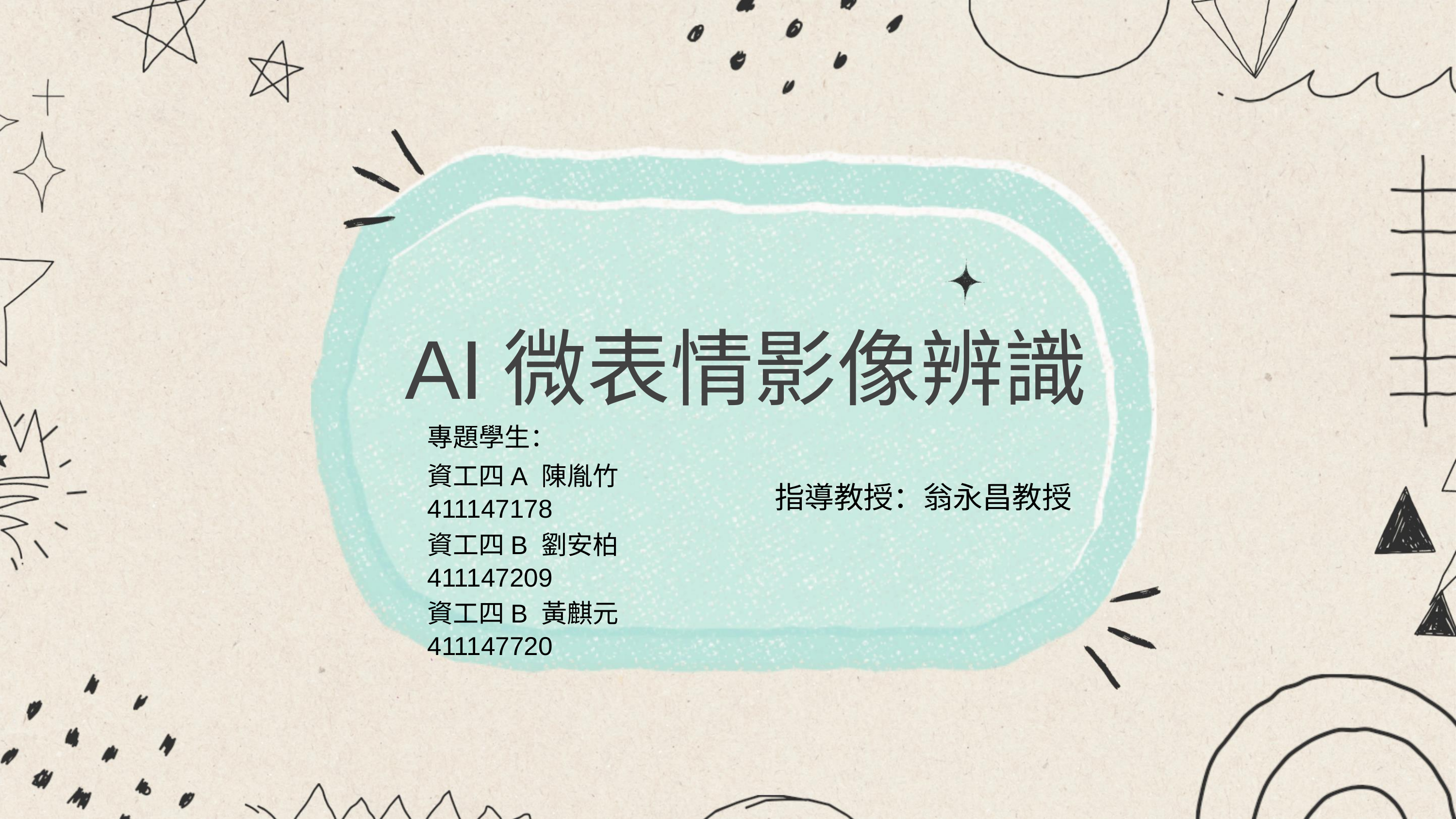

AI微表情影像辨識
專題學生：
資工四A 陳胤竹 411147178
資工四B 劉安柏 411147209
資工四B 黃麒元 411147720
指導教授：翁永昌教授